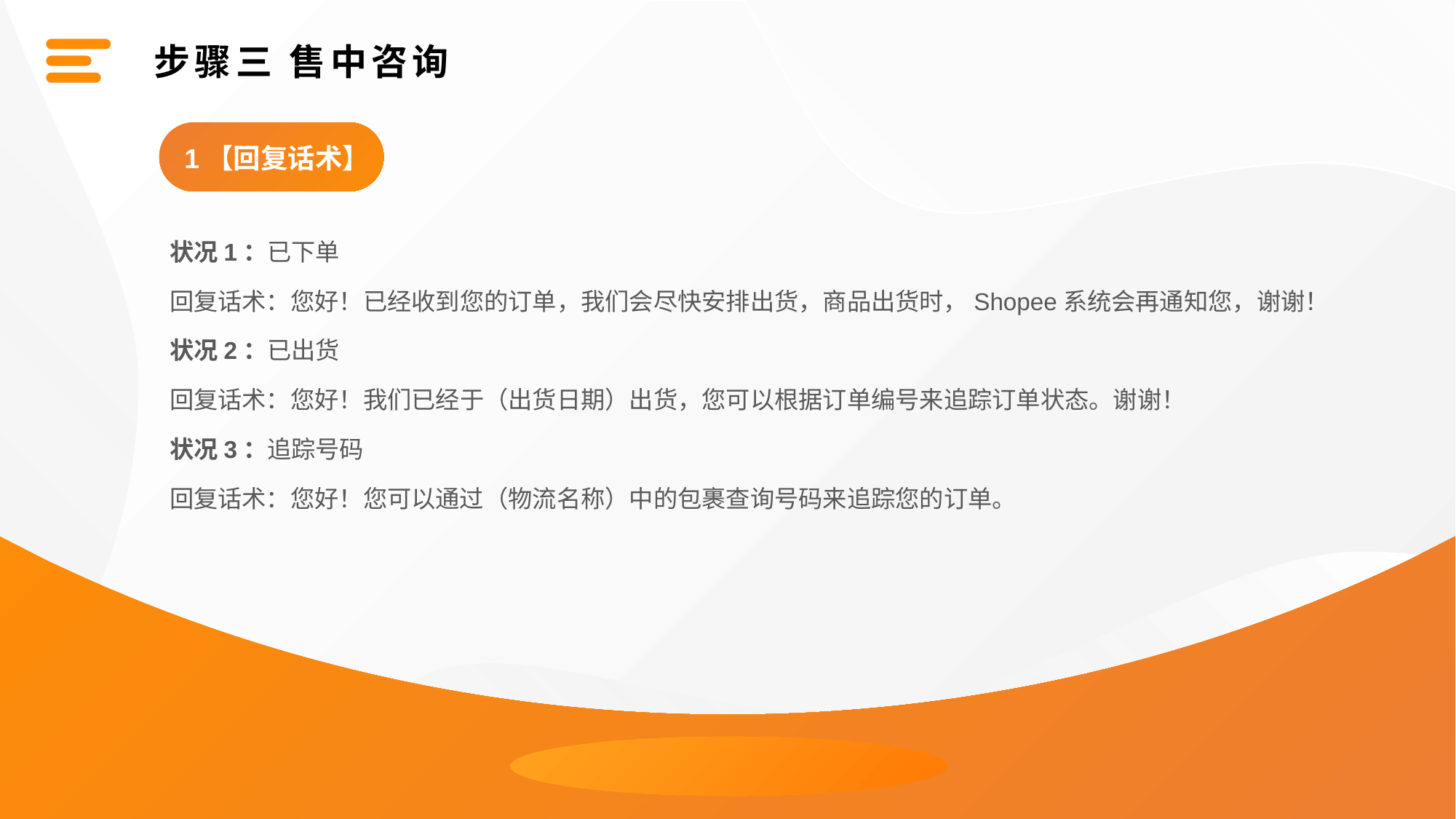

步骤三 售中咨询

1【回复话术】
状况1：已下单
回复话术：您好！已经收到您的订单，我们会尽快安排出货，商品出货时，Shopee系统会再通知您，谢谢！
状况2：已出货
回复话术：您好！我们已经于（出货日期）出货，您可以根据订单编号来追踪订单状态。谢谢！
状况3：追踪号码
回复话术：您好！您可以通过（物流名称）中的包裹查询号码来追踪您的订单。